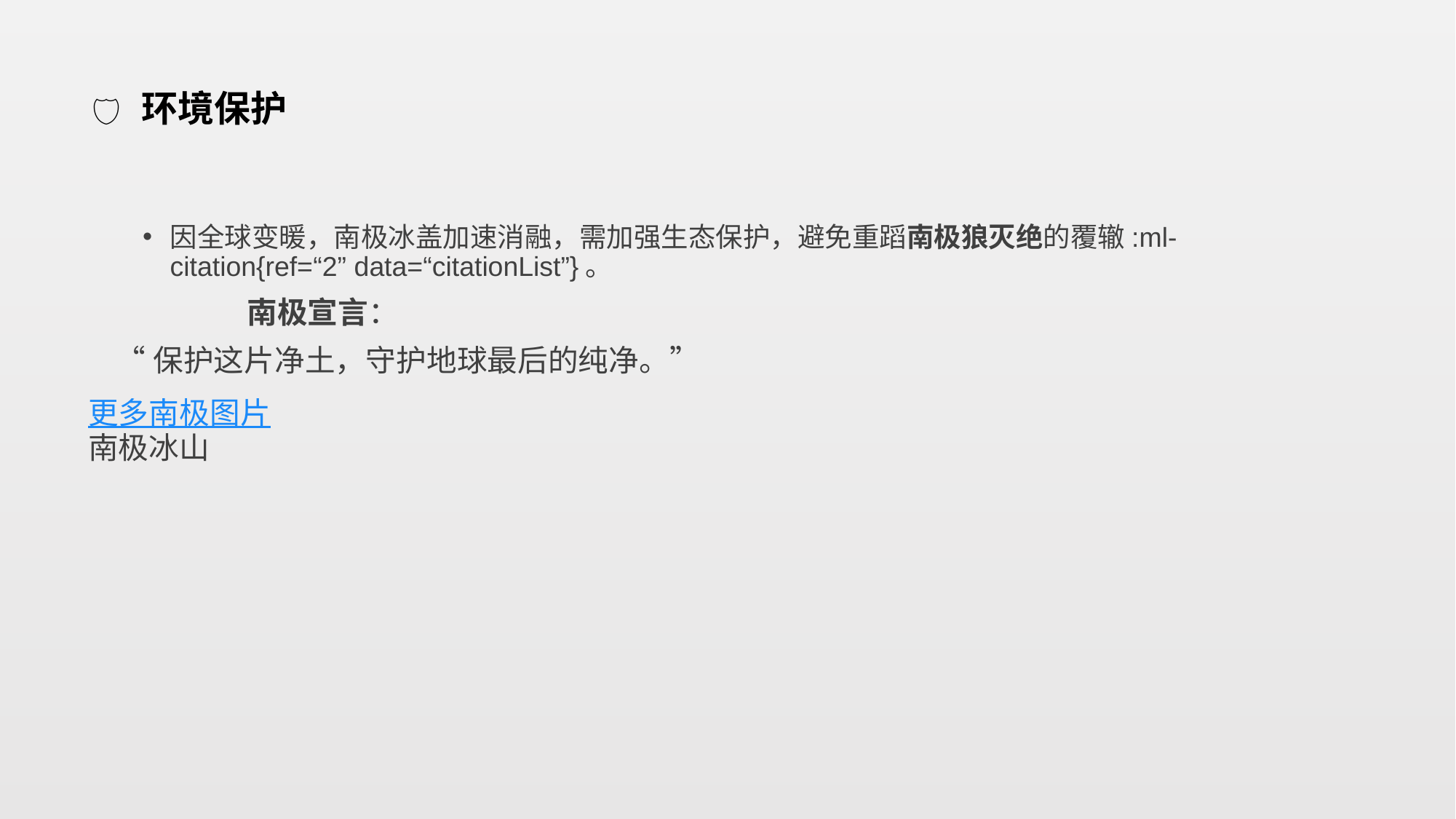

# 🛡️ ‌环境保护‌
因全球变暖，南极冰盖加速消融，需加强生态保护，避免重蹈‌南极狼灭绝‌的覆辙‌:ml-citation{ref=“2” data=“citationList”}。
‌南极宣言‌：
“保护这片净土，守护地球最后的纯净。”
更多南极图片
南极冰山